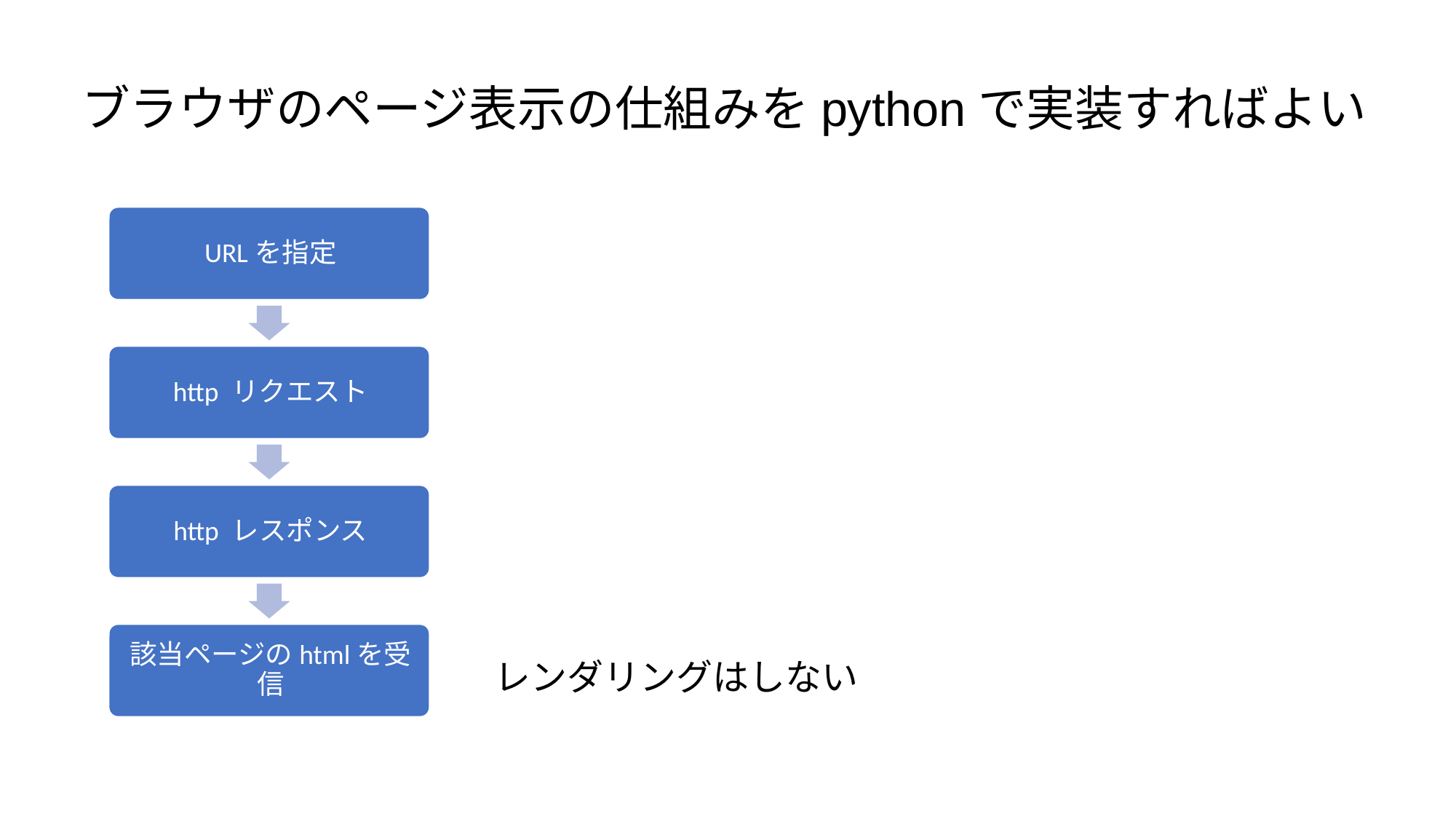

ブラウザのページ表示の仕組みをpythonで実装すればよい
URLを指定

http リクエスト

http レスポンス

該当ページのhtmlを受信
レンダリングはしない